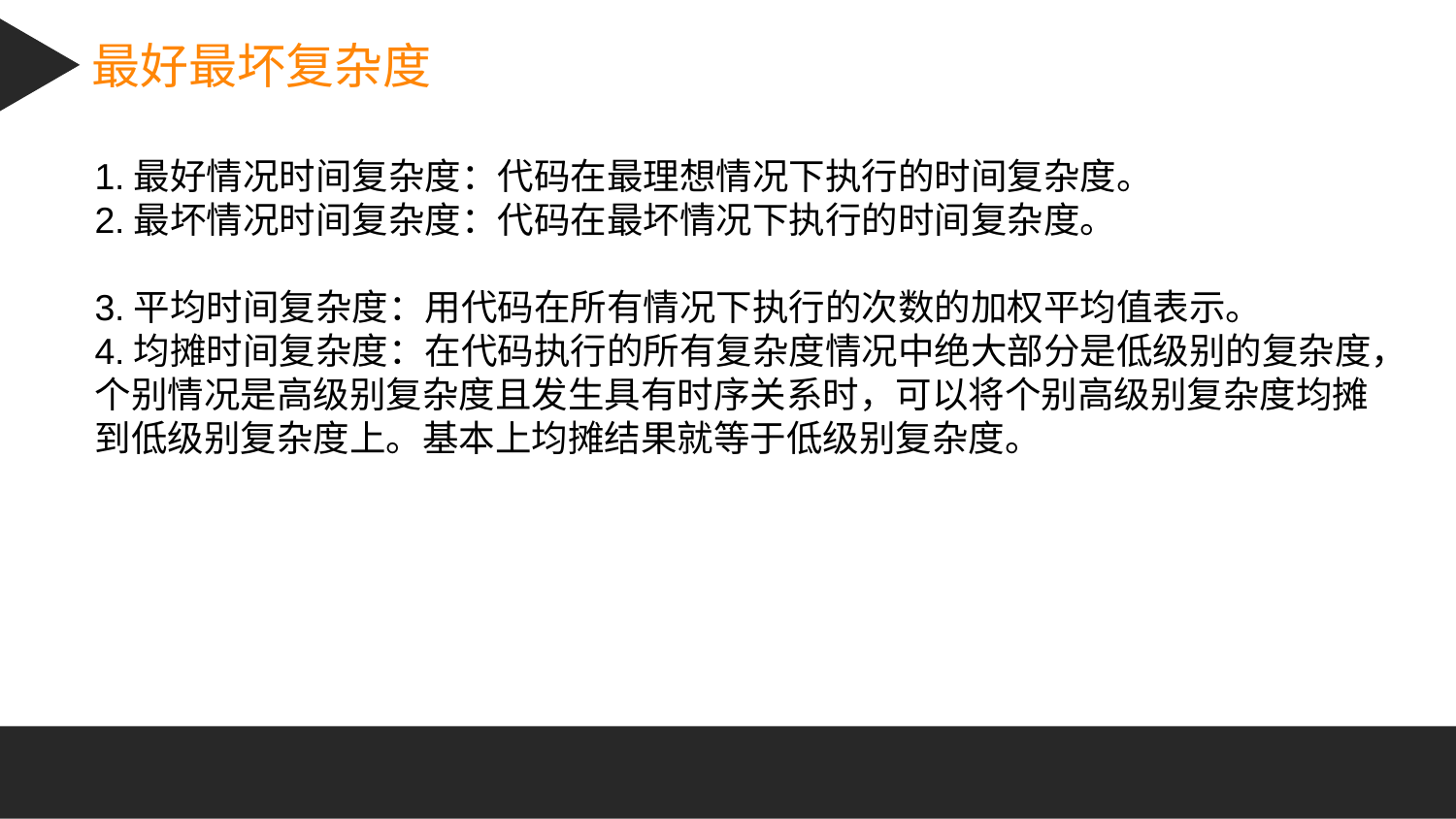

最好最坏复杂度
1.最好情况时间复杂度：代码在最理想情况下执行的时间复杂度。
2.最坏情况时间复杂度：代码在最坏情况下执行的时间复杂度。

3.平均时间复杂度：用代码在所有情况下执行的次数的加权平均值表示。
4.均摊时间复杂度：在代码执行的所有复杂度情况中绝大部分是低级别的复杂度，个别情况是高级别复杂度且发生具有时序关系时，可以将个别高级别复杂度均摊到低级别复杂度上。基本上均摊结果就等于低级别复杂度。